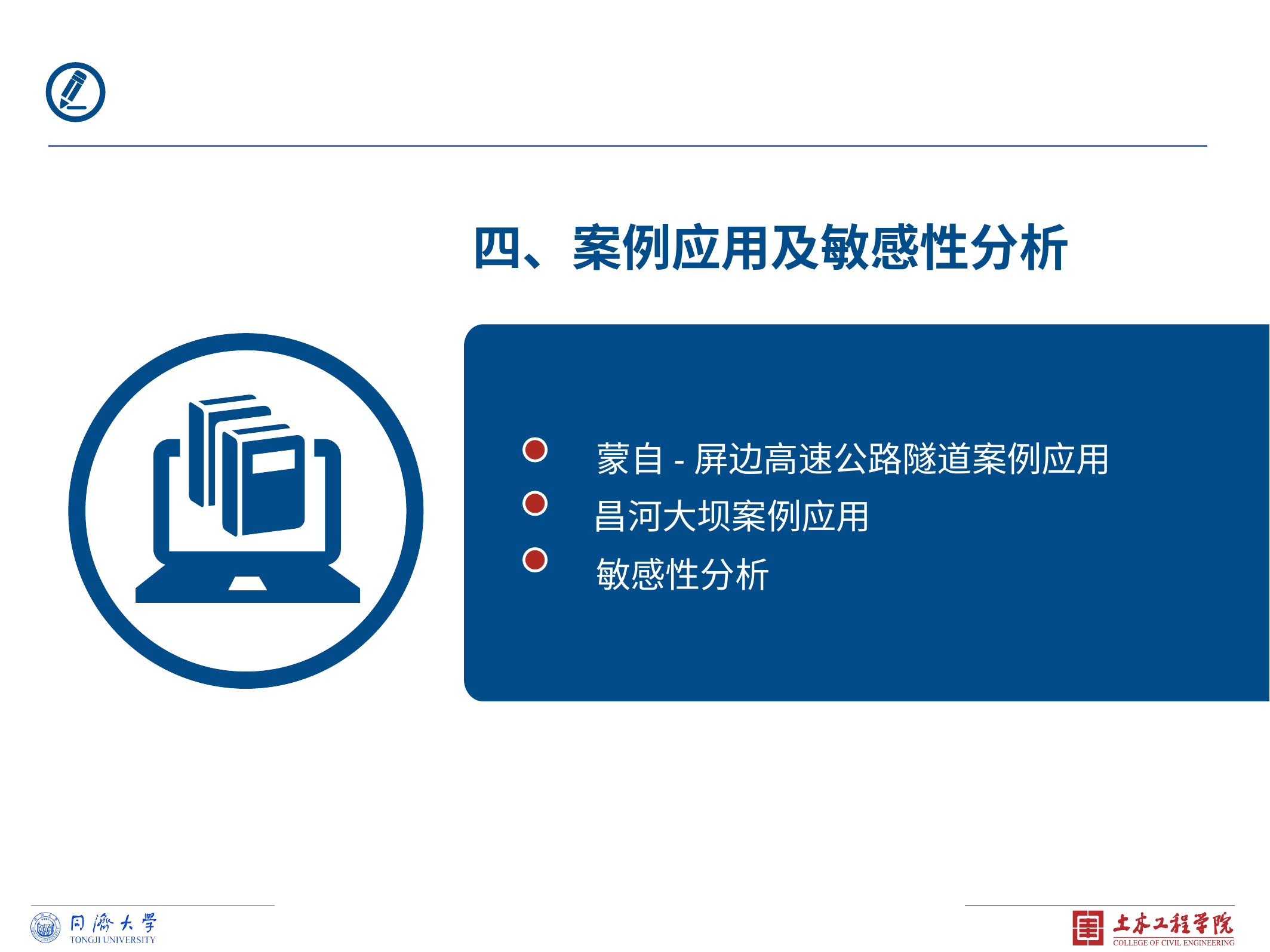

四、案例应用及敏感性分析

蒙自-屏边高速公路隧道案例应用

昌河大坝案例应用

敏感性分析